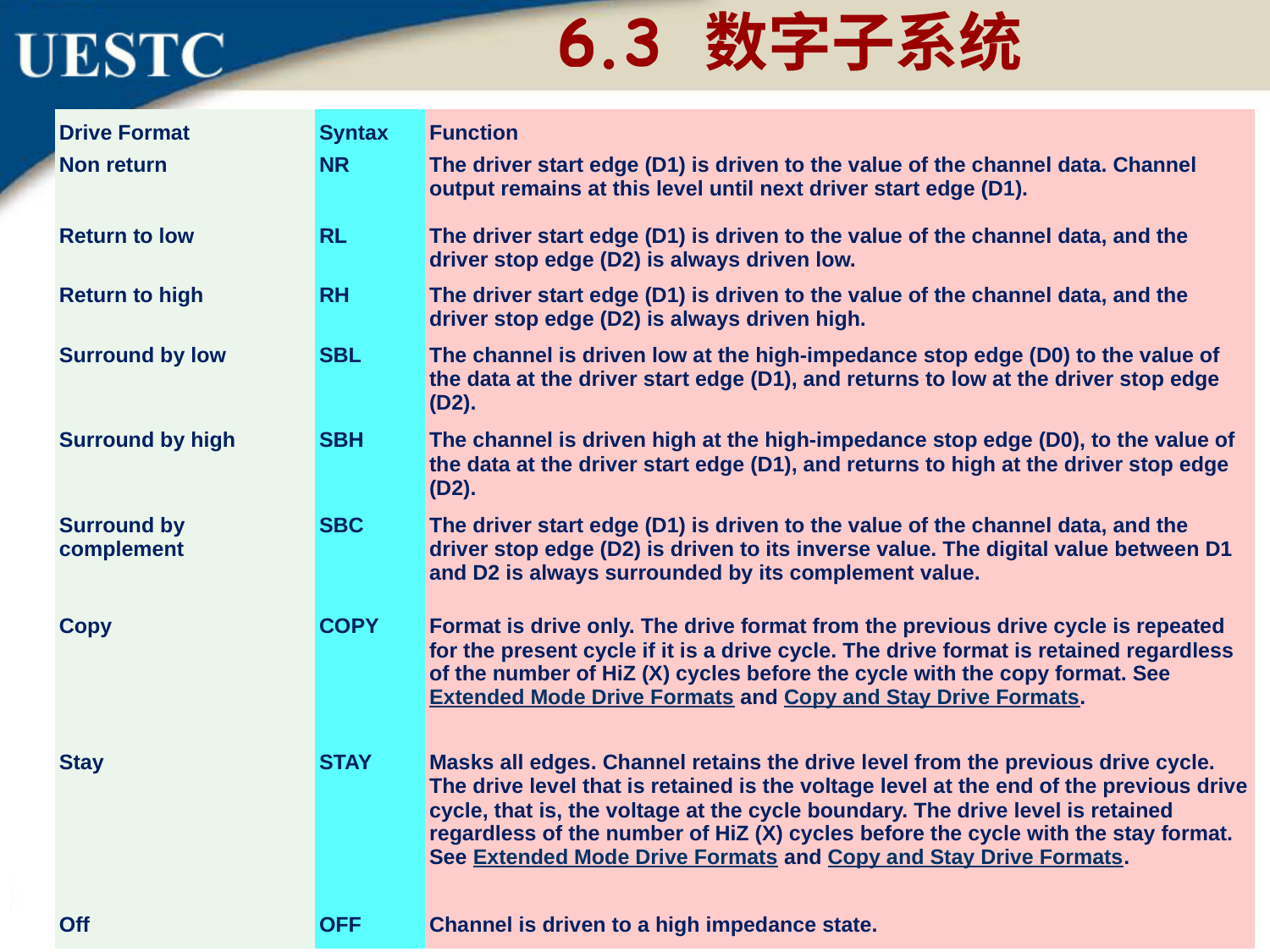

6.3 数字子系统
| Drive Format | Syntax | Function |
| --- | --- | --- |
| Non return | NR | The driver start edge (D1) is driven to the value of the channel data. Channel output remains at this level until next driver start edge (D1). |
| Return to low | RL | The driver start edge (D1) is driven to the value of the channel data, and the driver stop edge (D2) is always driven low. |
| Return to high | RH | The driver start edge (D1) is driven to the value of the channel data, and the driver stop edge (D2) is always driven high. |
| Surround by low | SBL | The channel is driven low at the high-impedance stop edge (D0) to the value of the data at the driver start edge (D1), and returns to low at the driver stop edge (D2). |
| Surround by high | SBH | The channel is driven high at the high-impedance stop edge (D0), to the value of the data at the driver start edge (D1), and returns to high at the driver stop edge (D2). |
| Surround by complement | SBC | The driver start edge (D1) is driven to the value of the channel data, and the driver stop edge (D2) is driven to its inverse value. The digital value between D1 and D2 is always surrounded by its complement value. |
| Copy | COPY | Format is drive only. The drive format from the previous drive cycle is repeated for the present cycle if it is a drive cycle. The drive format is retained regardless of the number of HiZ (X) cycles before the cycle with the copy format. See Extended Mode Drive Formats and Copy and Stay Drive Formats. |
| Stay | STAY | Masks all edges. Channel retains the drive level from the previous drive cycle. The drive level that is retained is the voltage level at the end of the previous drive cycle, that is, the voltage at the cycle boundary. The drive level is retained regardless of the number of HiZ (X) cycles before the cycle with the stay format. See Extended Mode Drive Formats and Copy and Stay Drive Formats. |
| Off | OFF | Channel is driven to a high impedance state. |